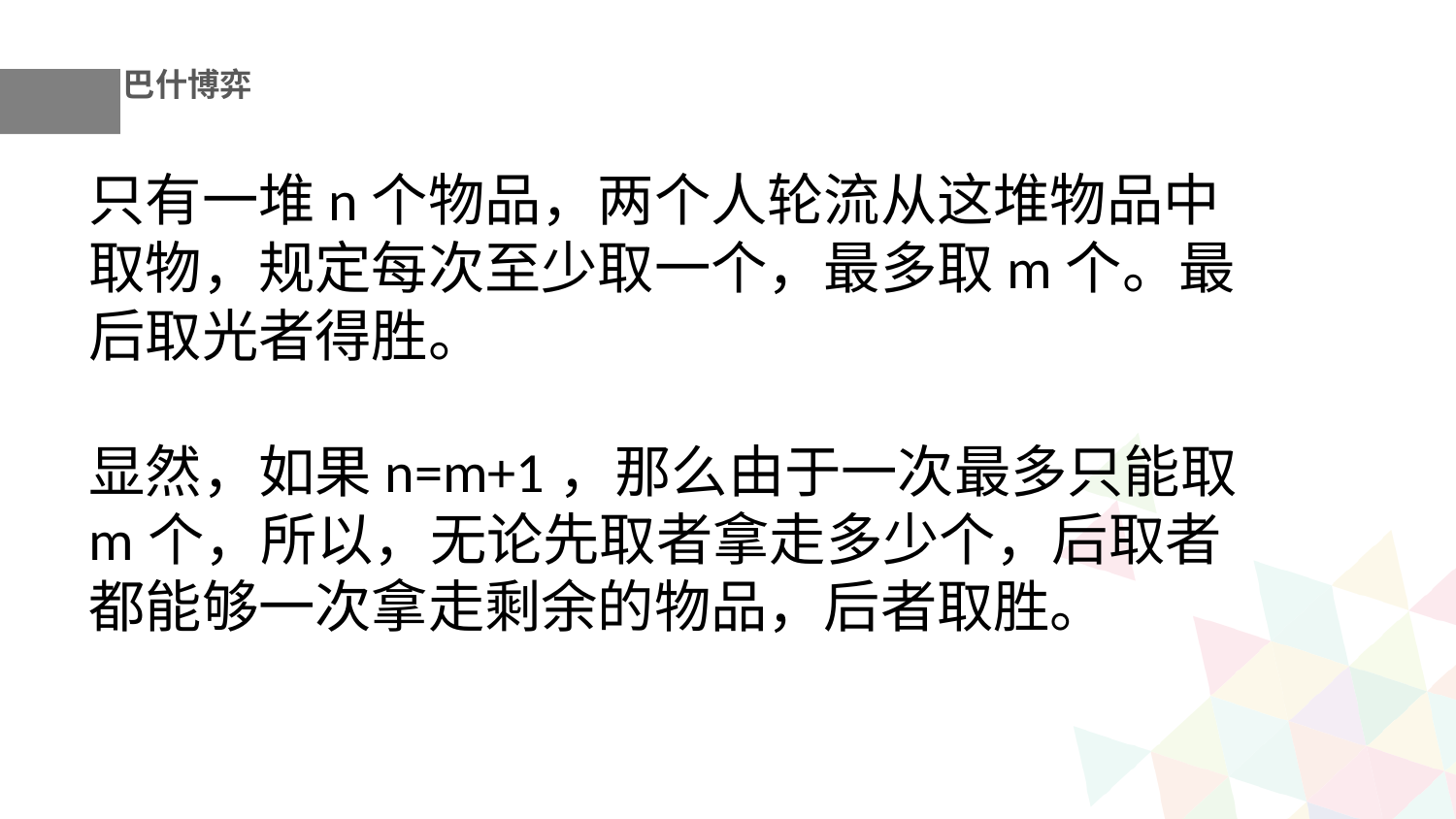

巴什博弈

只有一堆n个物品，两个人轮流从这堆物品中取物，规定每次至少取一个，最多取m个。最后取光者得胜。

显然，如果n=m+1，那么由于一次最多只能取m个，所以，无论先取者拿走多少个，后取者都能够一次拿走剩余的物品，后者取胜。